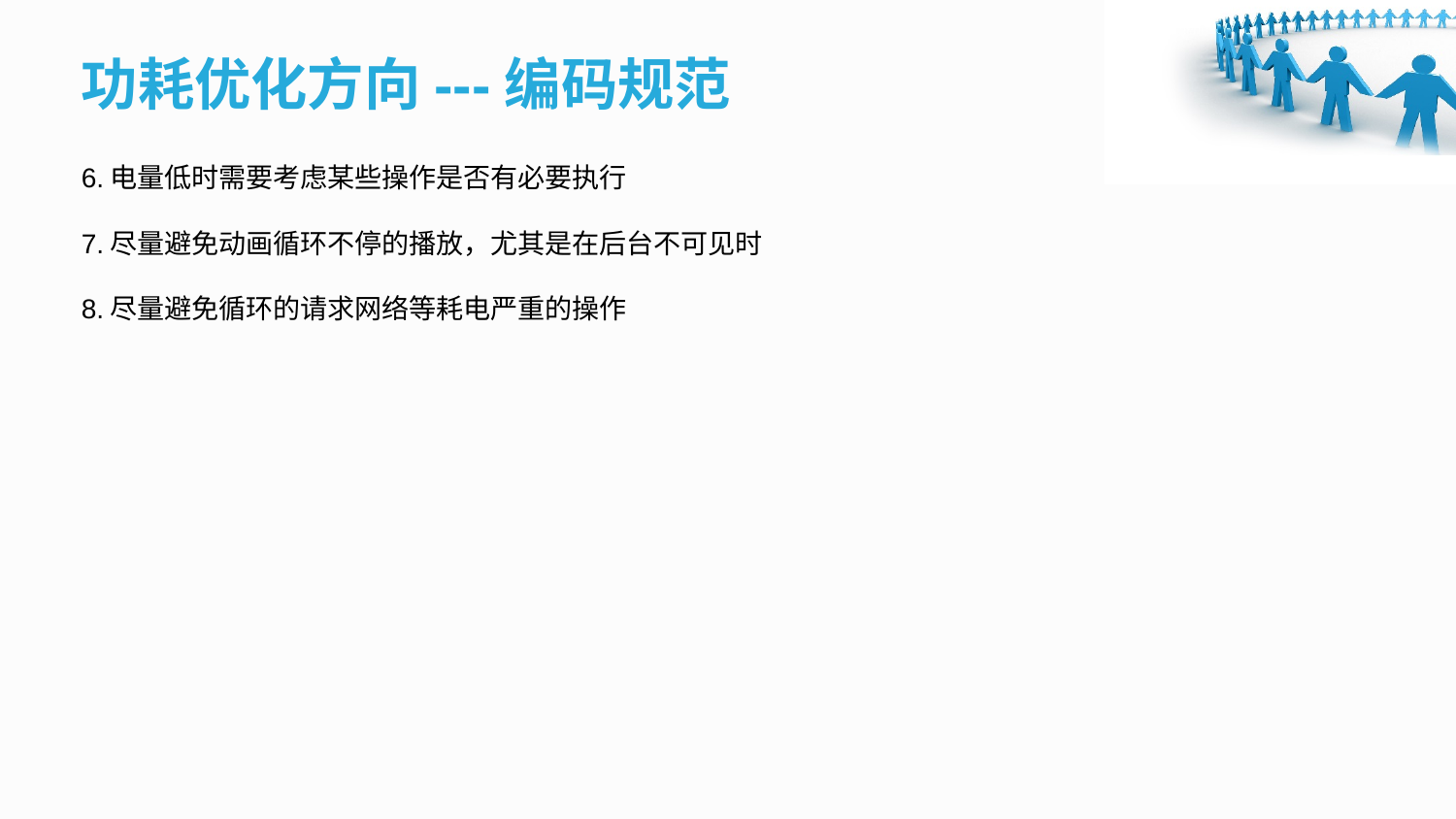

功耗优化方向---编码规范
6.电量低时需要考虑某些操作是否有必要执行

7.尽量避免动画循环不停的播放，尤其是在后台不可见时

8.尽量避免循环的请求网络等耗电严重的操作